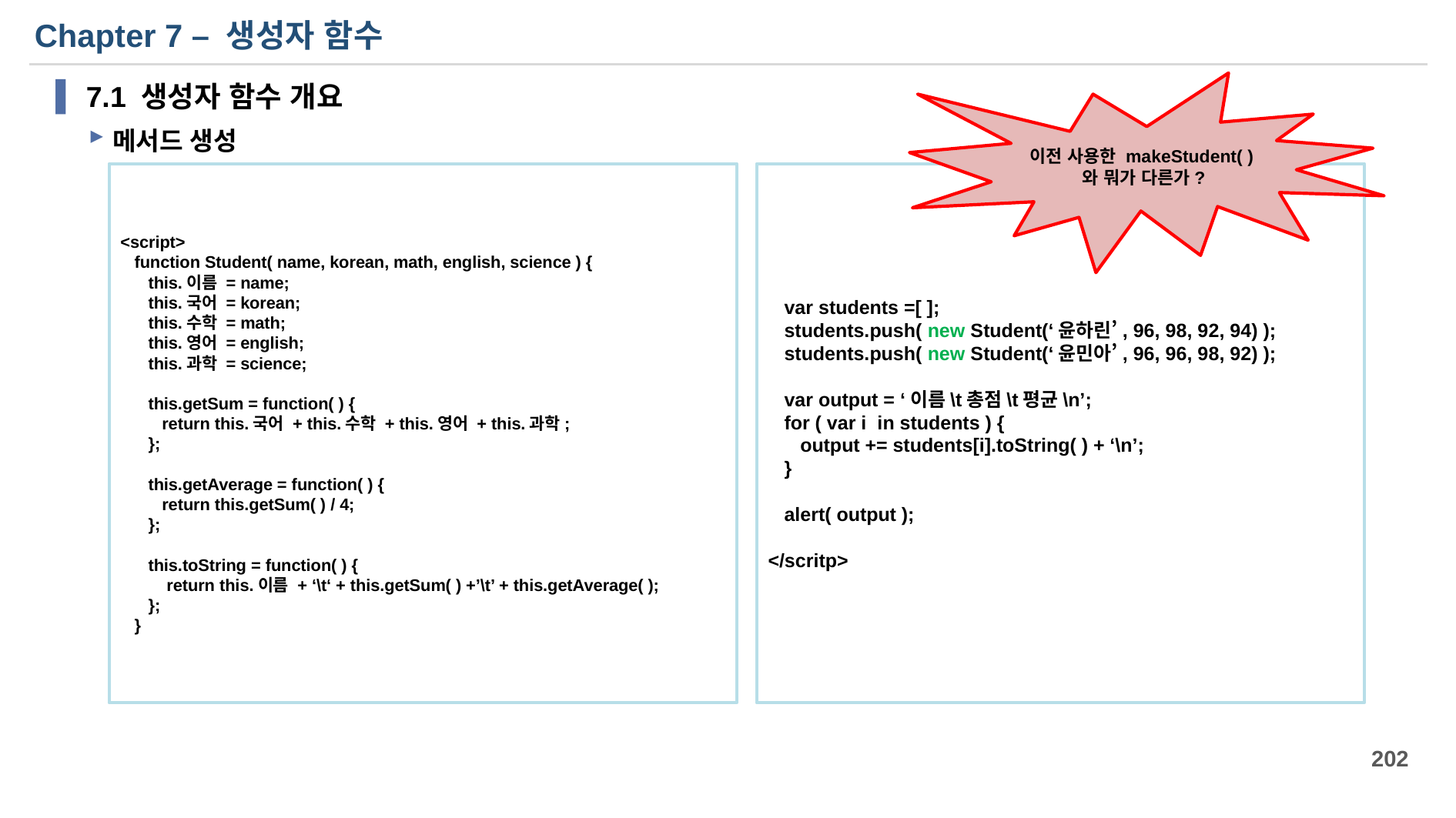

# Chapter 7 – 생성자 함수
7.1 생성자 함수 개요
메서드 생성

이전 사용한 makeStudent( )와 뭐가 다른가?
<script>
   function Student( name, korean, math, english, science ) {
      this.이름 = name;
      this.국어 = korean;
      this.수학 = math;
      this.영어 = english;
      this.과학 = science;

      this.getSum = function( ) {
         return this.국어 + this.수학 + this.영어 + this.과학;
      };

      this.getAverage = function( ) {
         return this.getSum( ) / 4;
      };

      this.toString = function( ) {
          return this.이름 + ‘\t‘ + this.getSum( ) +’\t’ + this.getAverage( );
      };
   }
   var students =[ ];
   students.push( new Student(‘윤하린’, 96, 98, 92, 94) );
   students.push( new Student(‘윤민아’, 96, 96, 98, 92) );

   var output = ‘이름\t총점\t평균\n’;
   for ( var i  in students ) {
      output += students[i].toString( ) + ‘\n’;
   }

   alert( output );

</scritp>
202